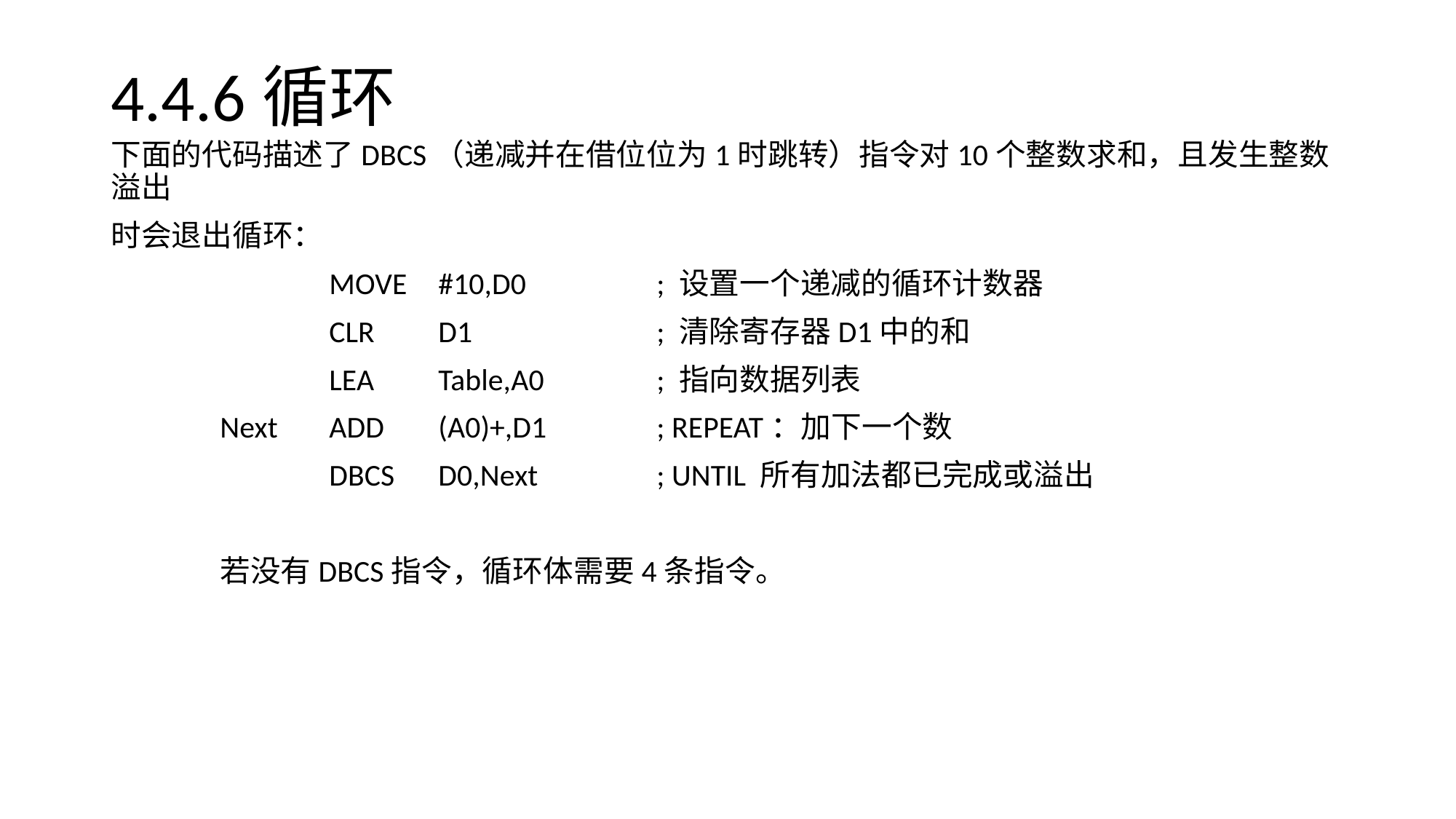

# 4.4.6循环
下面的代码描述了DBCS（递减并在借位位为1时跳转）指令对10个整数求和，且发生整数溢出
时会退出循环：
		MOVE	#10,D0		; 设置一个递减的循环计数器
		CLR	D1		; 清除寄存器D1中的和
		LEA 	Table,A0		; 指向数据列表
	Next	ADD	(A0)+,D1		; REPEAT：加下一个数
		DBCS	D0,Next		; UNTIL 所有加法都已完成或溢出

	若没有DBCS指令，循环体需要4条指令。